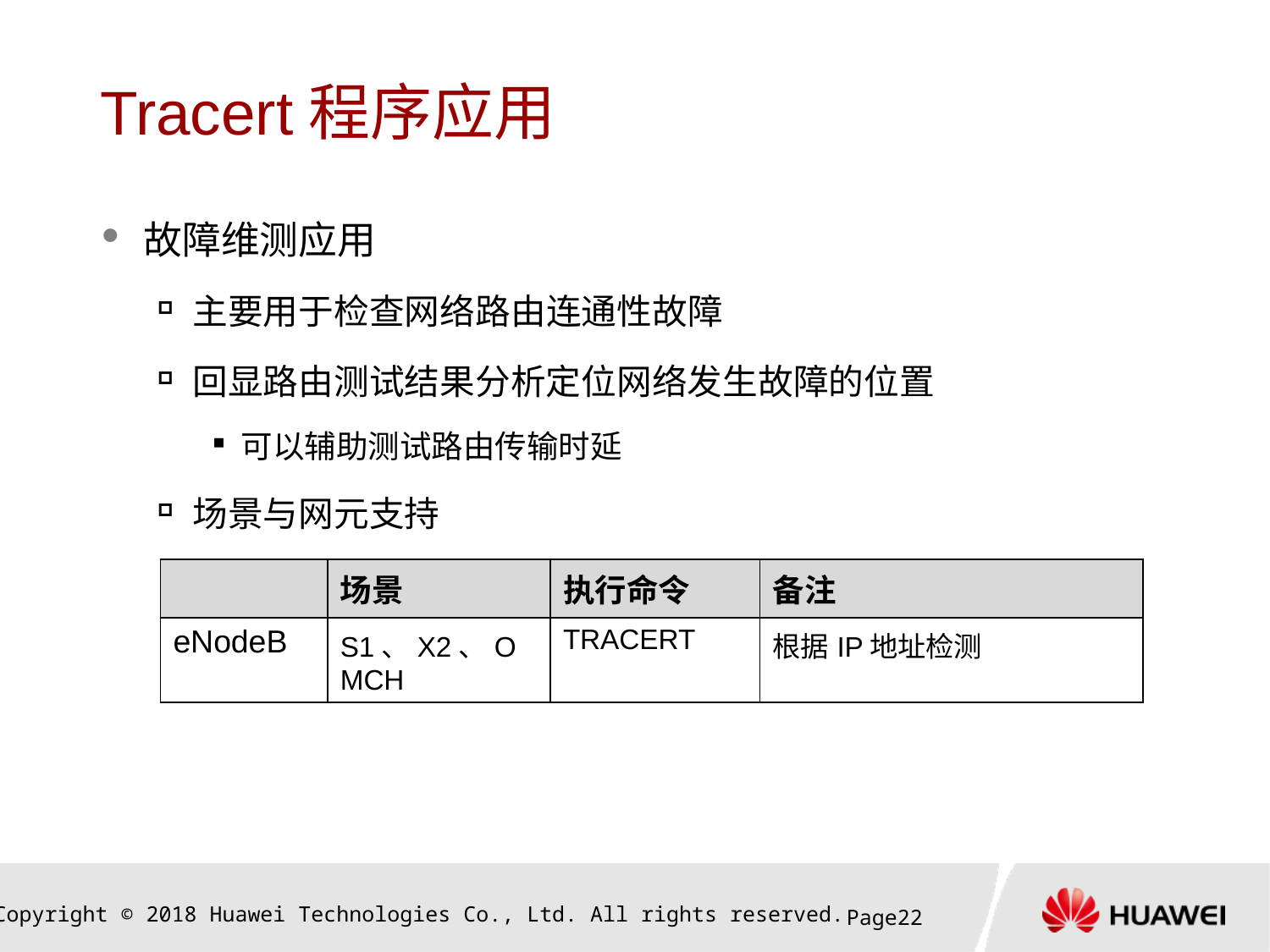

# Tracert程序应用
故障维测应用
主要用于检查网络路由连通性故障
回显路由测试结果分析定位网络发生故障的位置
可以辅助测试路由传输时延
场景与网元支持

|  | 场景 | 执行命令 | 备注 |
| --- | --- | --- | --- |
| eNodeB | S1、X2、OMCH | TRACERT | 根据IP地址检测 |
Page22